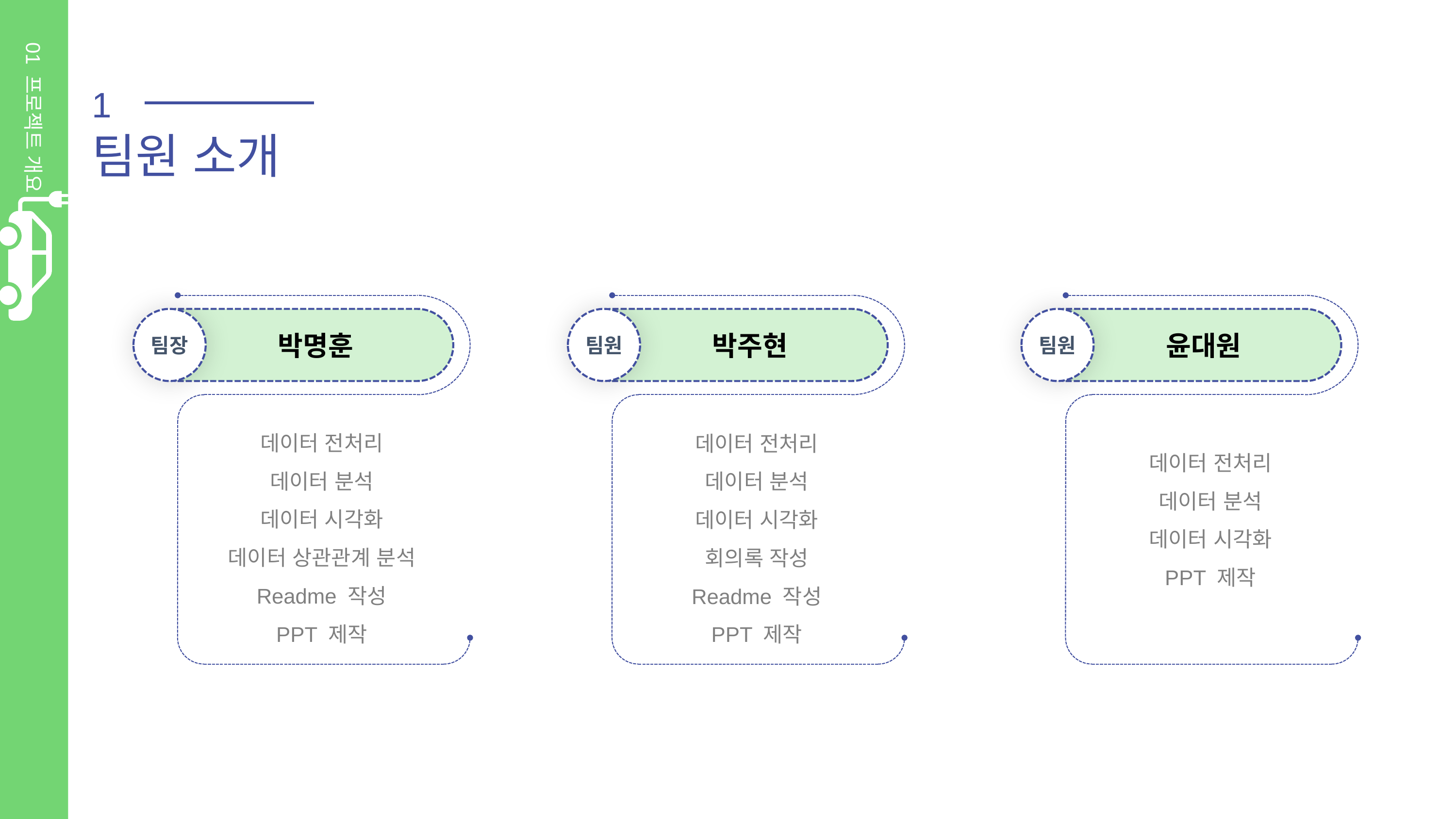

01 프로젝트 개요
1
팀원 소개

팀장
박명훈

팀원
박주현

팀원
윤대원
데이터 전처리
데이터 분석
데이터 시각화
데이터 상관관계 분석
Readme 작성
PPT 제작
데이터 전처리
데이터 분석
데이터 시각화
회의록 작성
Readme 작성
PPT 제작
데이터 전처리
데이터 분석
데이터 시각화
PPT 제작